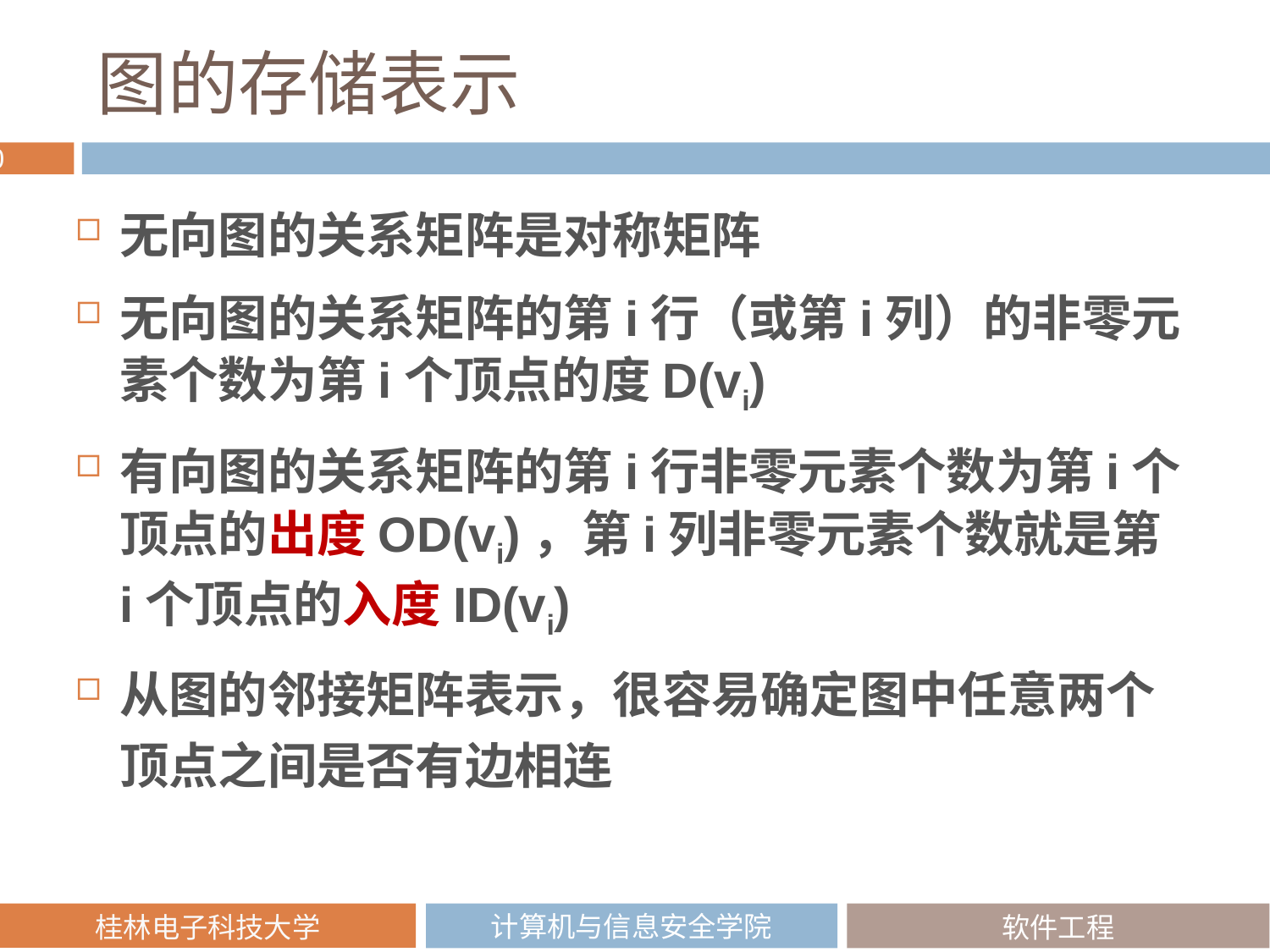

# 图的存储表示
无向图的关系矩阵是对称矩阵
无向图的关系矩阵的第i行（或第i列）的非零元素个数为第i个顶点的度D(vi)
有向图的关系矩阵的第i行非零元素个数为第i个顶点的出度OD(vi)，第i列非零元素个数就是第i个顶点的入度ID(vi)
从图的邻接矩阵表示，很容易确定图中任意两个顶点之间是否有边相连